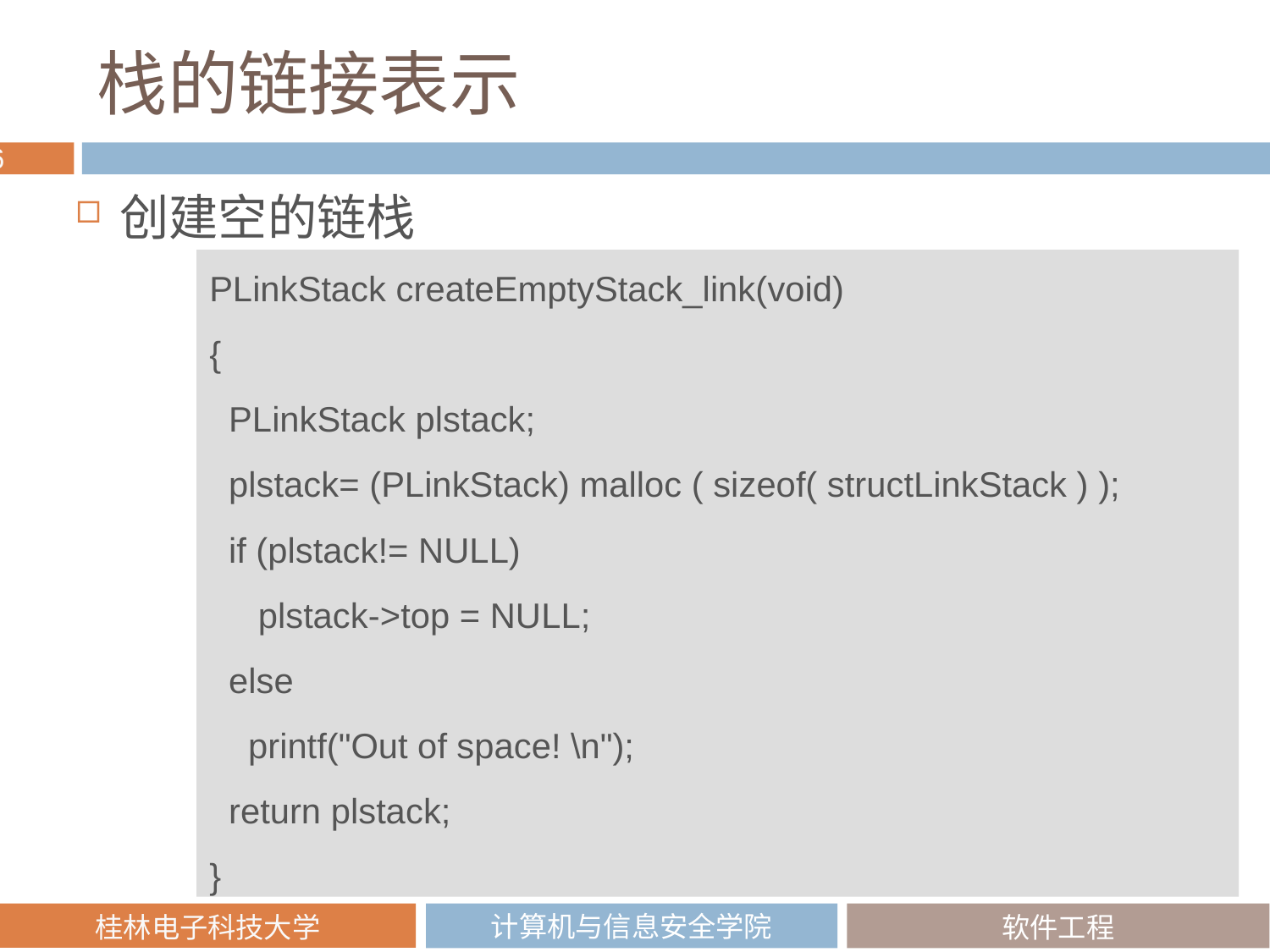

# 栈的链接表示
创建空的链栈
PLinkStack createEmptyStack_link(void)
{
  PLinkStack plstack;
  plstack= (PLinkStack) malloc ( sizeof( structLinkStack ) );
  if (plstack!= NULL)
     plstack->top = NULL;
  else
    printf("Out of space! \n");
  return plstack;
}